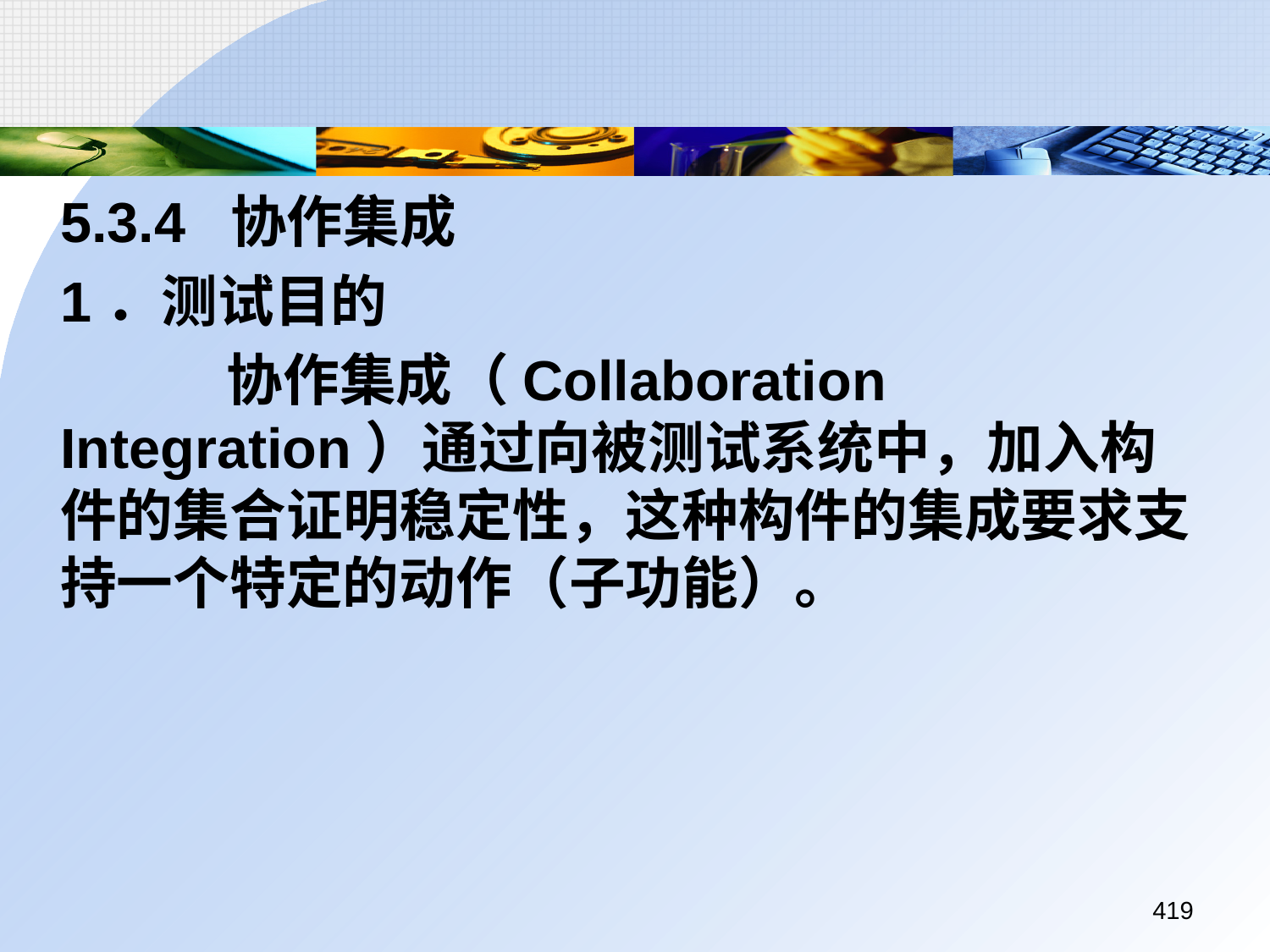

5.3.4  协作集成
	1．测试目的
		  协作集成（Collaboration Integration）通过向被测试系统中，加入构件的集合证明稳定性，这种构件的集成要求支持一个特定的动作（子功能）。
419